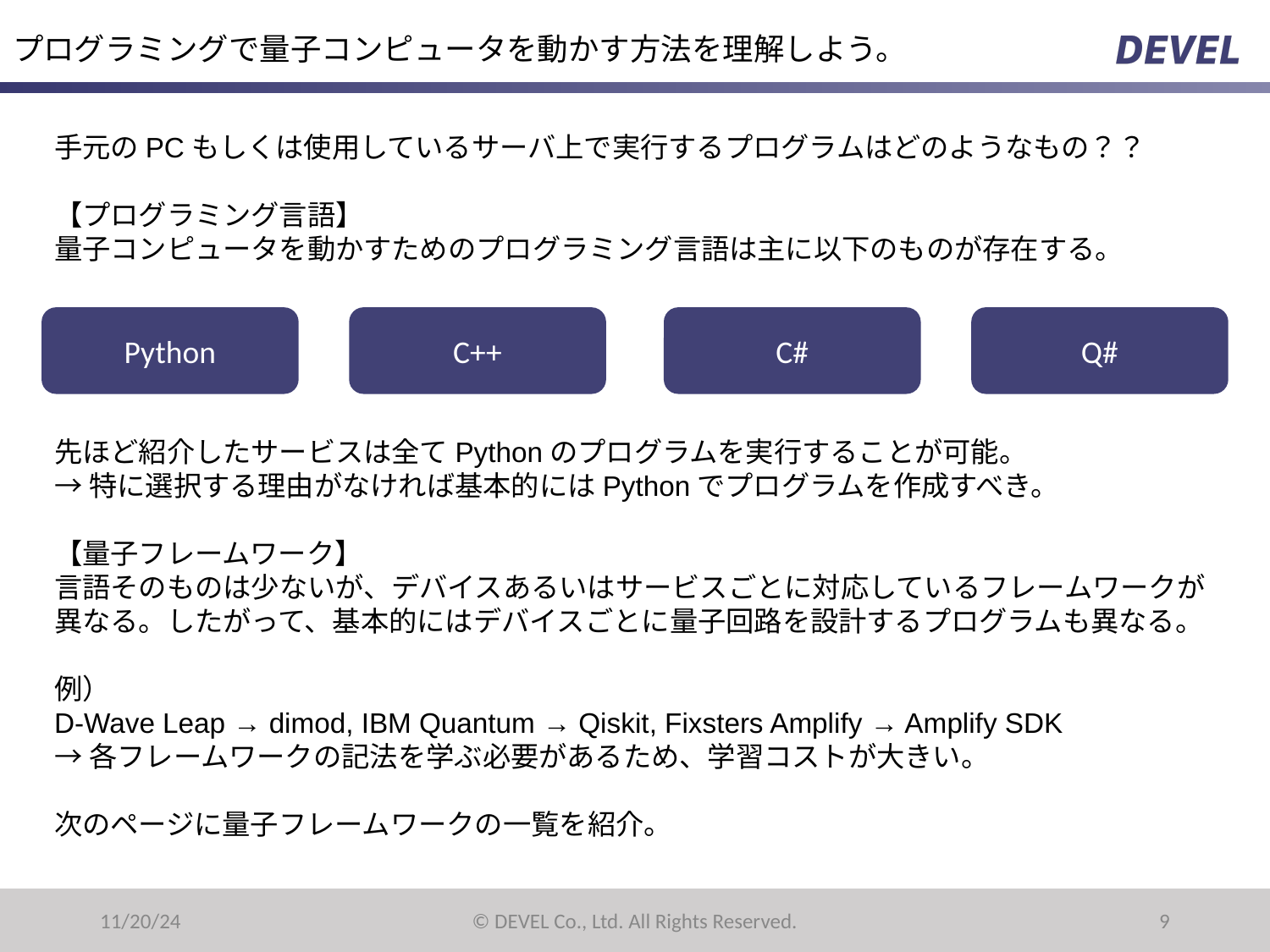

# プログラミングで量子コンピュータを動かす方法を理解しよう。
手元のPCもしくは使用しているサーバ上で実行するプログラムはどのようなもの？？

【プログラミング言語】
量子コンピュータを動かすためのプログラミング言語は主に以下のものが存在する。
C#
Q#
C++
Python
先ほど紹介したサービスは全てPythonのプログラムを実行することが可能。
→特に選択する理由がなければ基本的にはPythonでプログラムを作成すべき。

【量子フレームワーク】
言語そのものは少ないが、デバイスあるいはサービスごとに対応しているフレームワークが異なる。したがって、基本的にはデバイスごとに量子回路を設計するプログラムも異なる。

例）
D-Wave Leap → dimod, IBM Quantum → Qiskit, Fixsters Amplify → Amplify SDK
→各フレームワークの記法を学ぶ必要があるため、学習コストが大きい。

次のページに量子フレームワークの一覧を紹介。
11/20/24
© DEVEL Co., Ltd. All Rights Reserved.
9